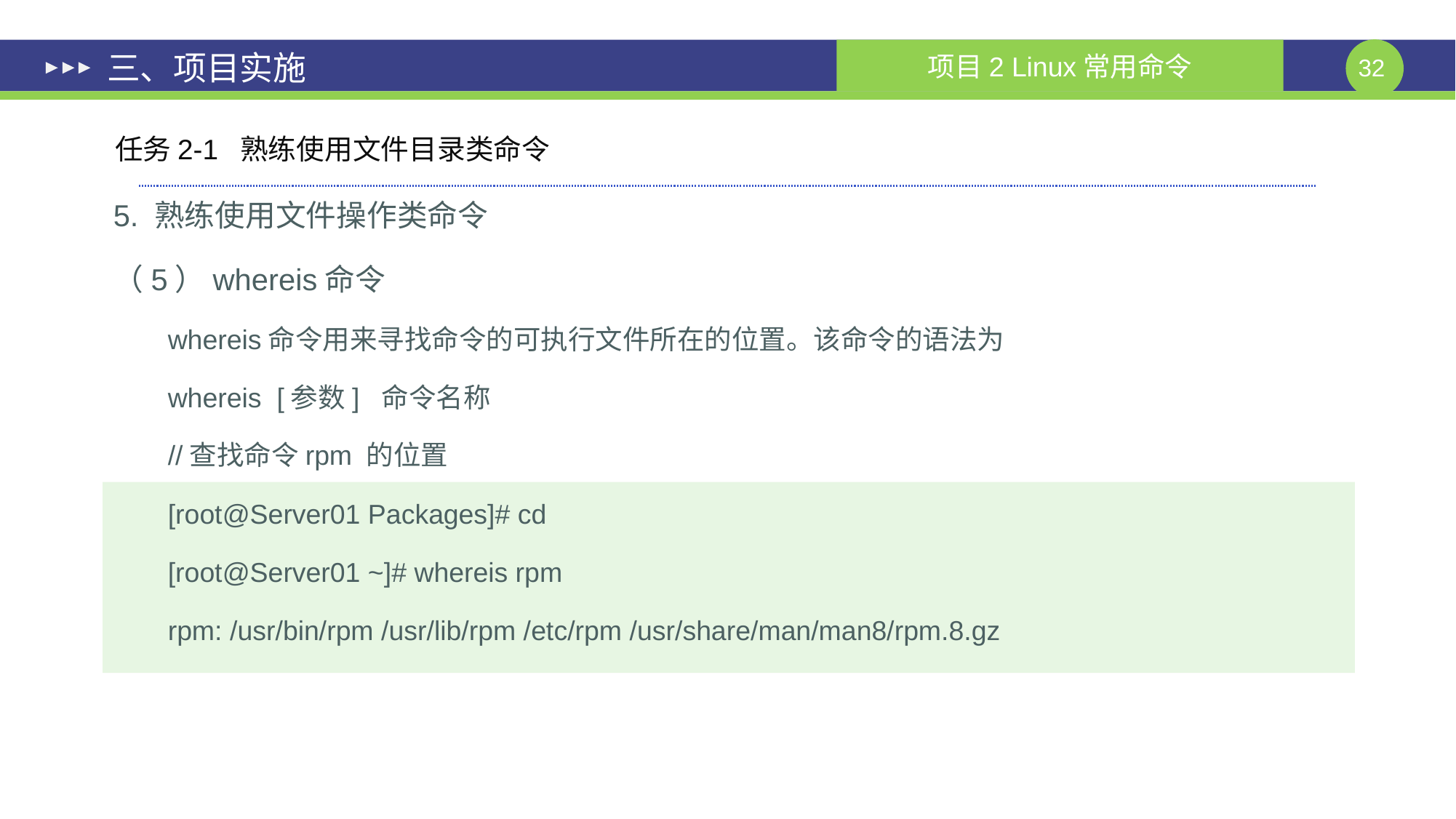

# 三、项目实施
任务2-1  熟练使用文件目录类命令
5. 熟练使用文件操作类命令
（5）whereis命令
whereis命令用来寻找命令的可执行文件所在的位置。该命令的语法为
whereis  [参数]  命令名称
//查找命令rpm 的位置
[root@Server01 Packages]# cd
[root@Server01 ~]# whereis rpm
rpm: /usr/bin/rpm /usr/lib/rpm /etc/rpm /usr/share/man/man8/rpm.8.gz